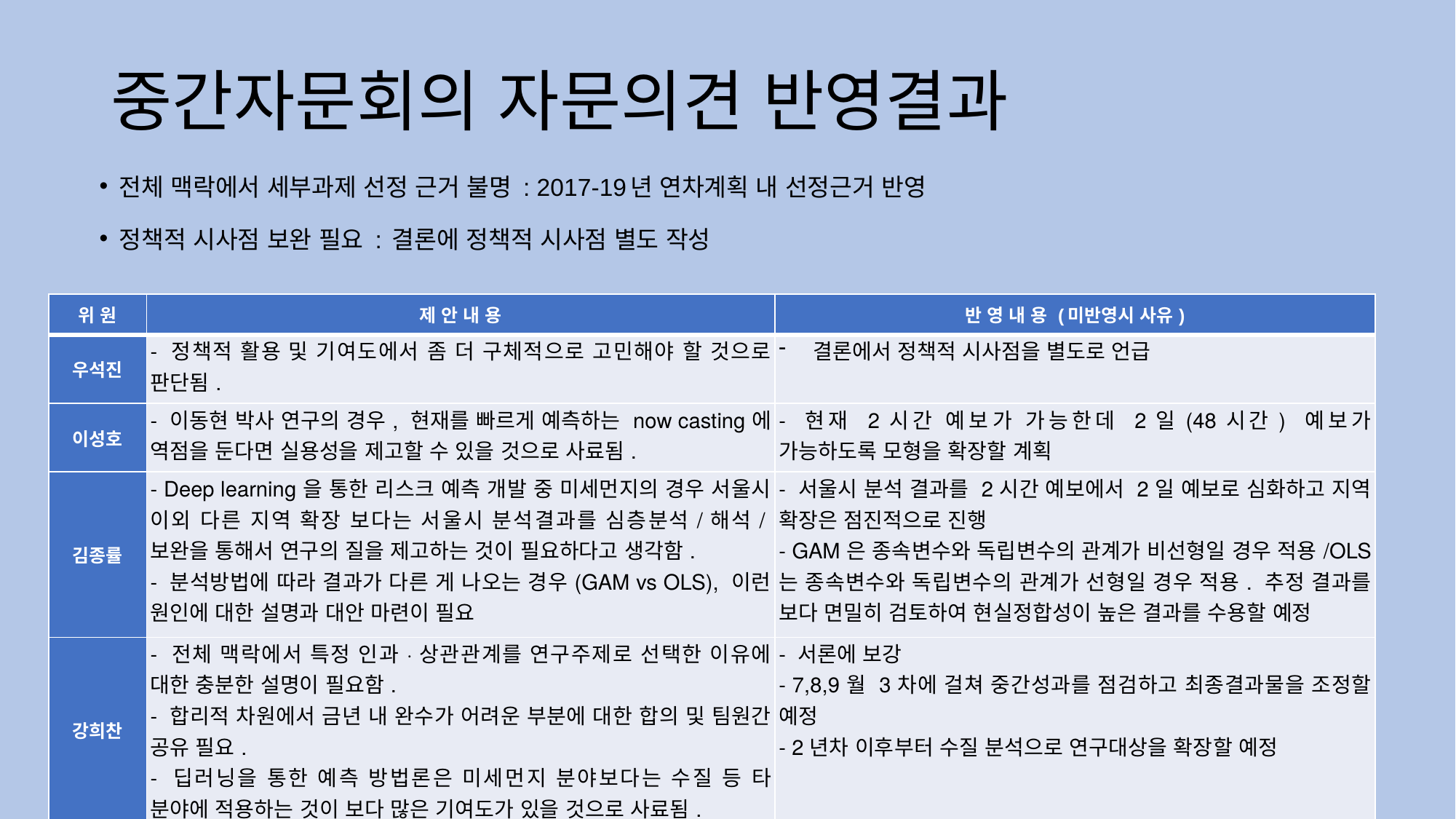

# 중간자문회의 자문의견 반영결과
전체 맥락에서 세부과제 선정 근거 불명 : 2017-19년 연차계획 내 선정근거 반영
정책적 시사점 보완 필요 : 결론에 정책적 시사점 별도 작성
| 위 원 | 제 안 내 용 | 반 영 내 용 (미반영시 사유) |
| --- | --- | --- |
| 우석진 | - 정책적 활용 및 기여도에서 좀 더 구체적으로 고민해야 할 것으로 판단됨. | 결론에서 정책적 시사점을 별도로 언급 |
| 이성호 | - 이동현 박사 연구의 경우, 현재를 빠르게 예측하는 now casting에 역점을 둔다면 실용성을 제고할 수 있을 것으로 사료됨. | - 현재 2시간 예보가 가능한데 2일(48시간) 예보가 가능하도록 모형을 확장할 계획 |
| 김종률 | - Deep learning을 통한 리스크 예측 개발 중 미세먼지의 경우 서울시 이외 다른 지역 확장 보다는 서울시 분석결과를 심층분석/해석/보완을 통해서 연구의 질을 제고하는 것이 필요하다고 생각함. - 분석방법에 따라 결과가 다른 게 나오는 경우(GAM vs OLS), 이런 원인에 대한 설명과 대안 마련이 필요 | - 서울시 분석 결과를 2시간 예보에서 2일 예보로 심화하고 지역 확장은 점진적으로 진행 - GAM은 종속변수와 독립변수의 관계가 비선형일 경우 적용/OLS 는 종속변수와 독립변수의 관계가 선형일 경우 적용. 추정 결과를 보다 면밀히 검토하여 현실정합성이 높은 결과를 수용할 예정 |
| 강희찬 | - 전체 맥락에서 특정 인과·상관관계를 연구주제로 선택한 이유에 대한 충분한 설명이 필요함. - 합리적 차원에서 금년 내 완수가 어려운 부분에 대한 합의 및 팀원간 공유 필요.  - 딥러닝을 통한 예측 방법론은 미세먼지 분야보다는 수질 등 타 분야에 적용하는 것이 보다 많은 기여도가 있을 것으로 사료됨. | - 서론에 보강 - 7,8,9월 3차에 걸쳐 중간성과를 점검하고 최종결과물을 조정할 예정 - 2년차 이후부터 수질 분석으로 연구대상을 확장할 예정 |
14